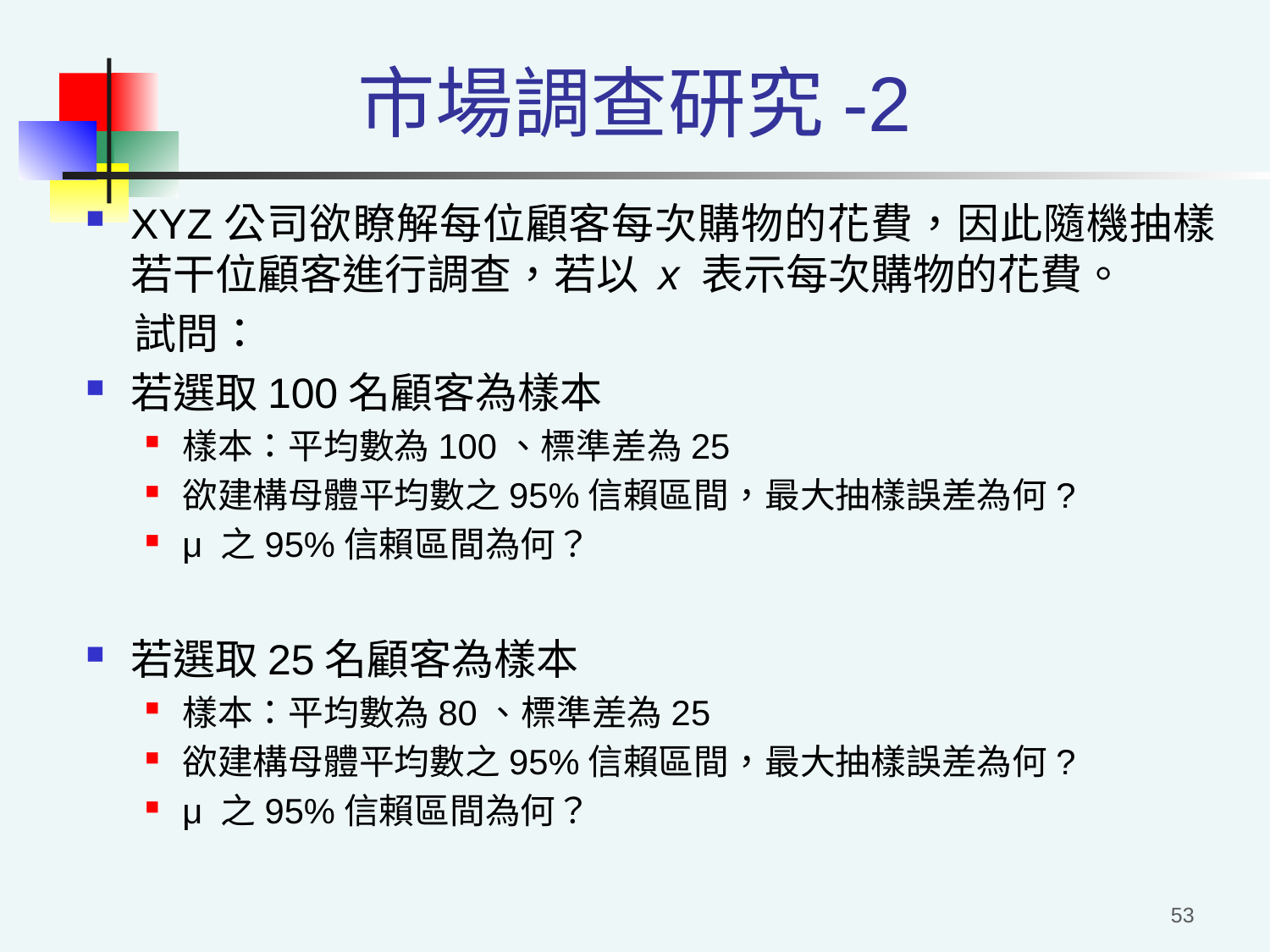

# 市場調查研究-2
XYZ公司欲瞭解每位顧客每次購物的花費，因此隨機抽樣若干位顧客進行調查，若以 x 表示每次購物的花費。
    試問：
若選取100名顧客為樣本
樣本：平均數為100、標準差為25
欲建構母體平均數之95%信賴區間，最大抽樣誤差為何?
μ 之95%信賴區間為何？

若選取25名顧客為樣本
樣本：平均數為80、標準差為25
欲建構母體平均數之95%信賴區間，最大抽樣誤差為何?
μ 之95%信賴區間為何？

53